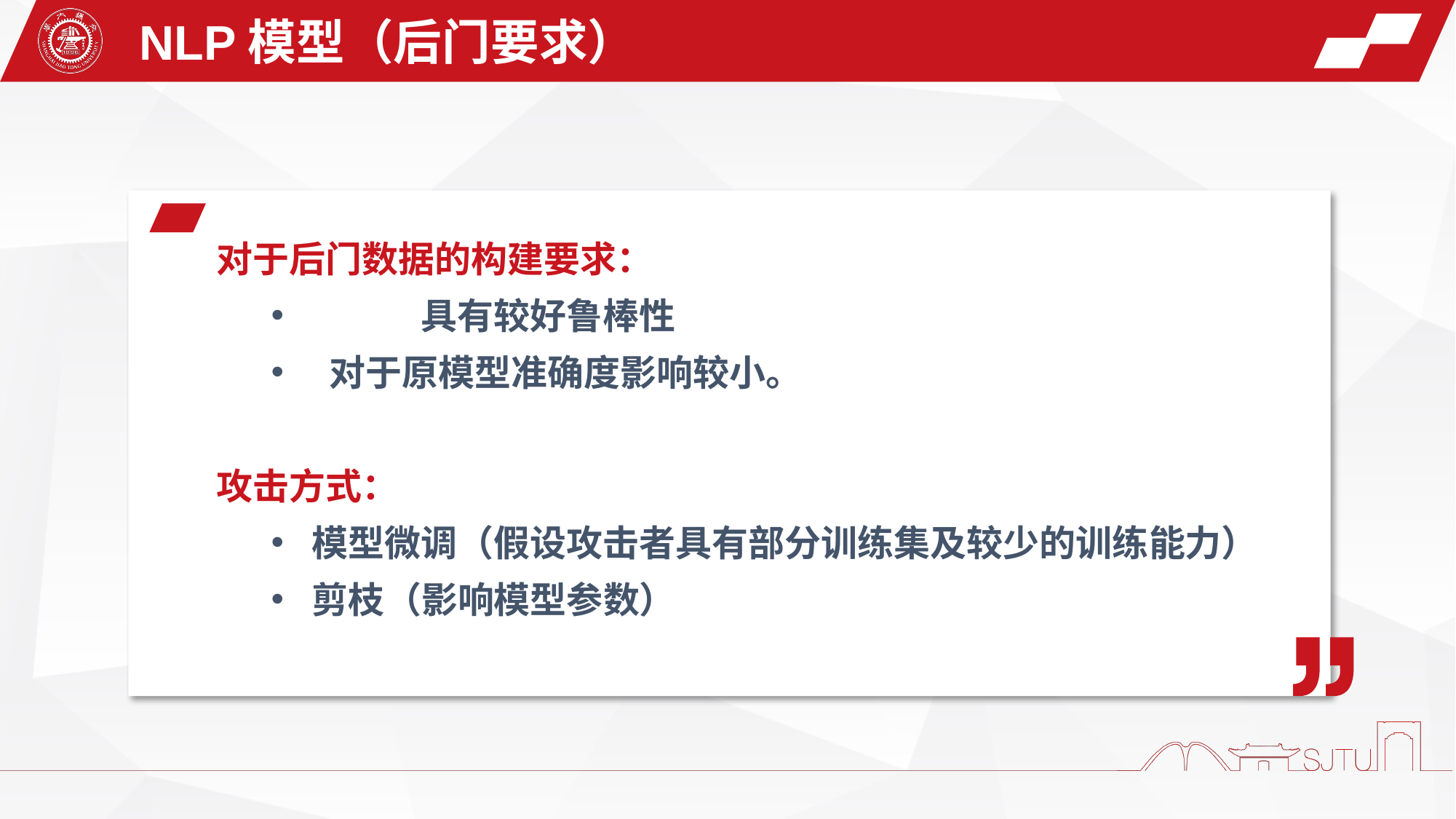

NLP模型（后门要求）

对于后门数据的构建要求：
	具有较好鲁棒性
 对于原模型准确度影响较小。

攻击方式：
模型微调（假设攻击者具有部分训练集及较少的训练能力）
剪枝（影响模型参数）